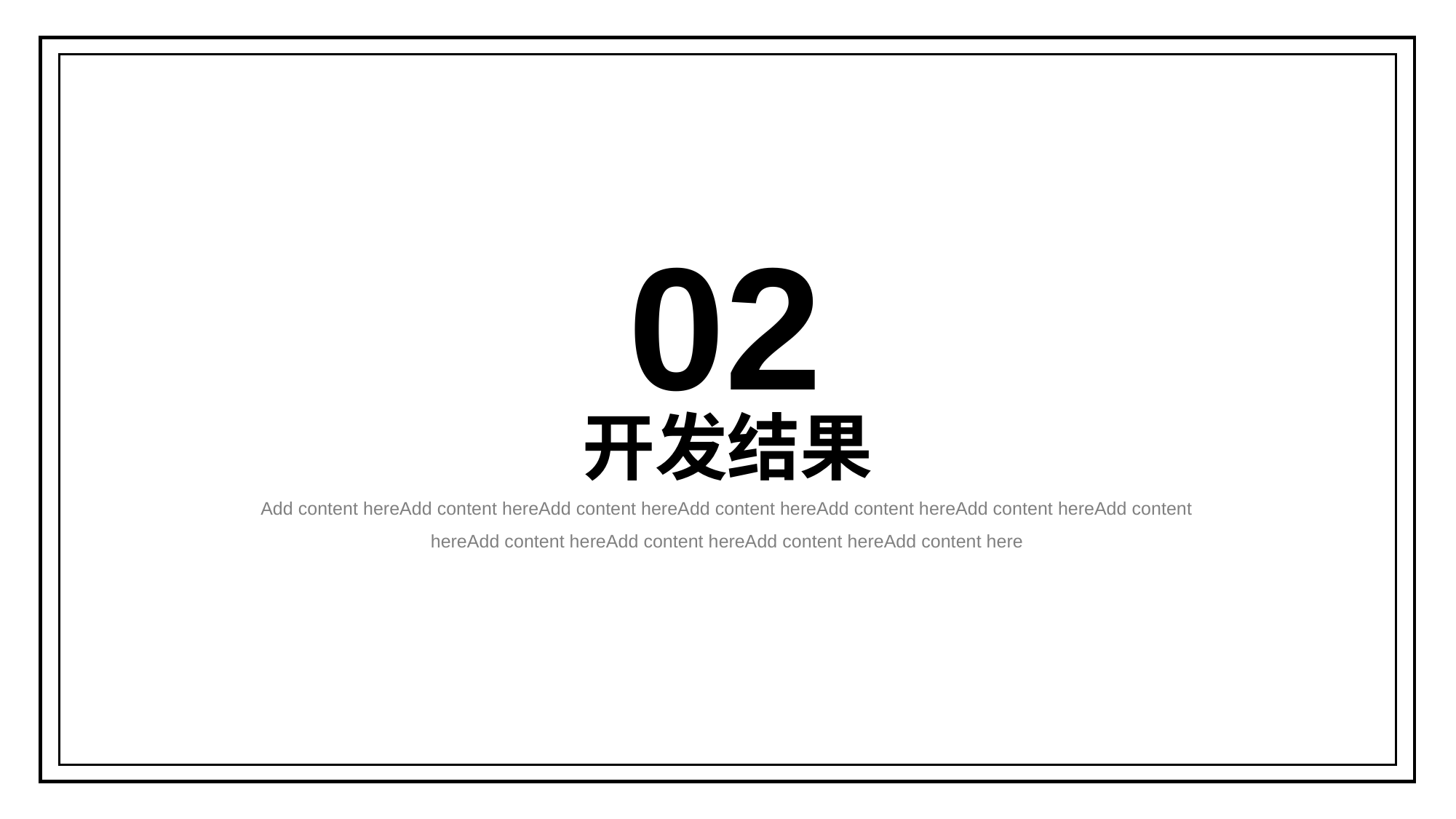

02
开发结果
Add content hereAdd content hereAdd content hereAdd content hereAdd content hereAdd content hereAdd content hereAdd content hereAdd content hereAdd content hereAdd content here